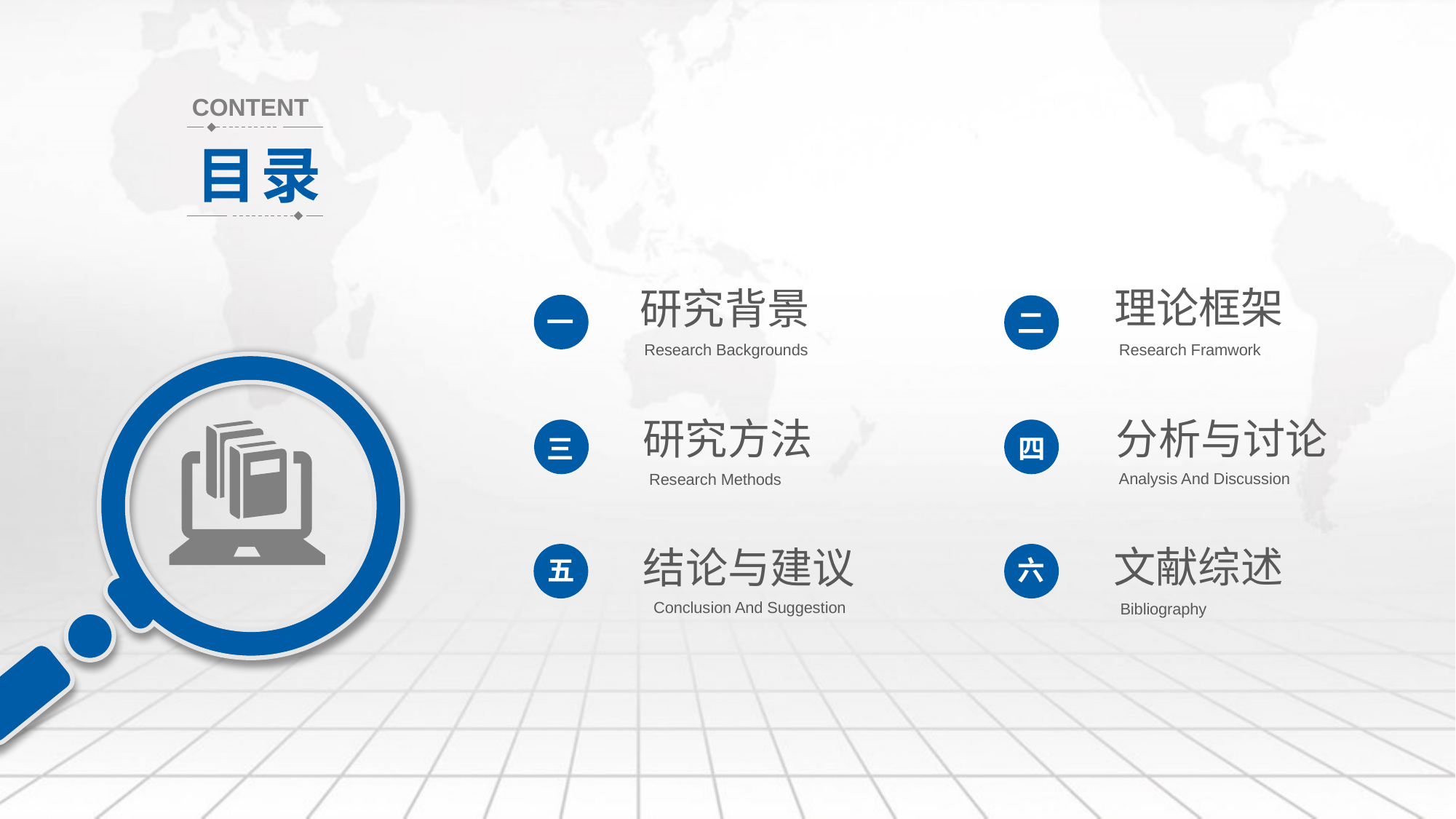

CONTENT
目录
理论框架
Research Framwork
研究背景
Research Backgrounds

一

二

研究方法
Research Methods
分析与讨论
Analysis And Discussion

三

四
文献综述
Bibliography
结论与建议
Conclusion And Suggestion

五

六